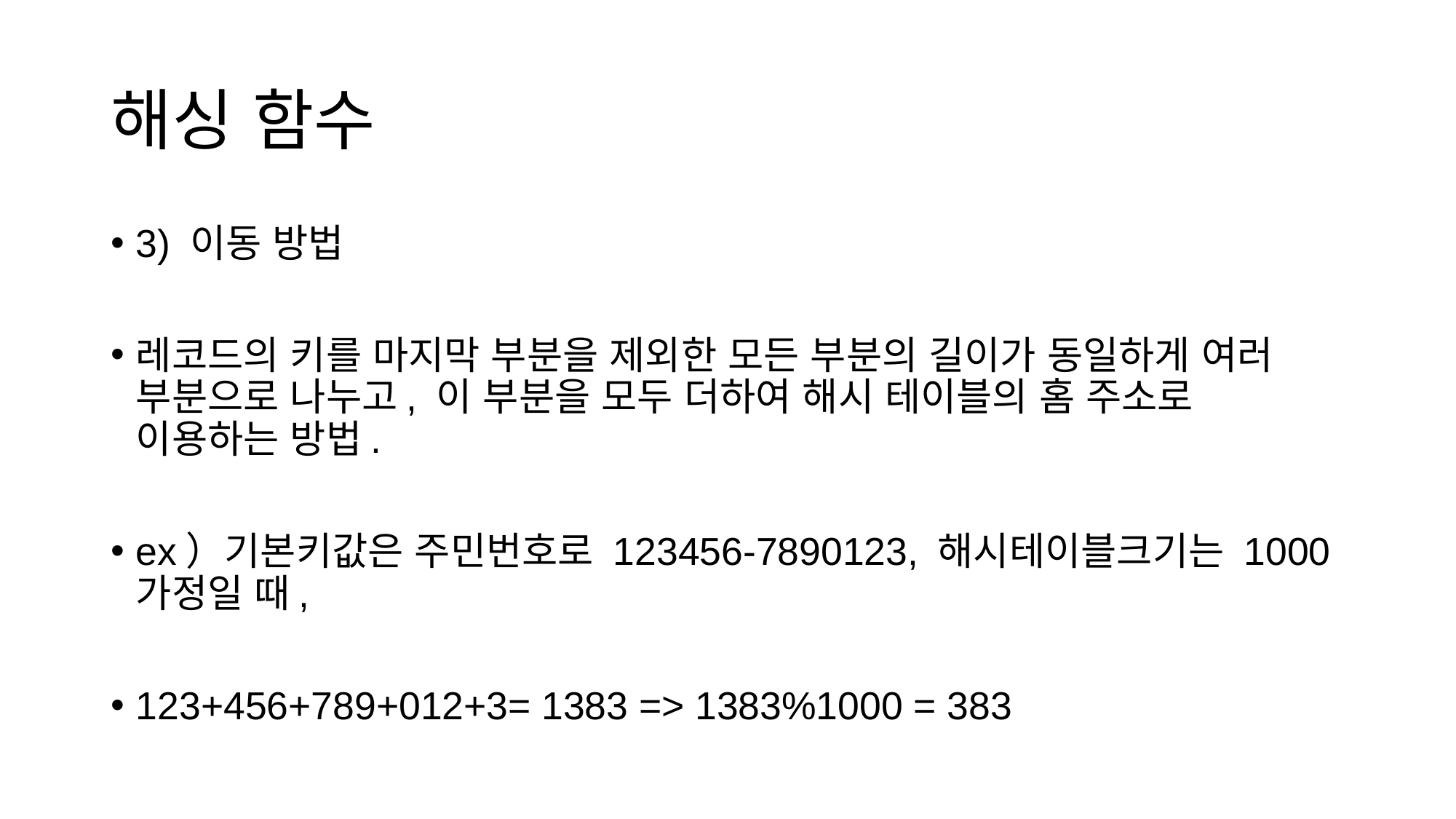

# 해싱 함수
3) 이동 방법

레코드의 키를 마지막 부분을 제외한 모든 부분의 길이가 동일하게 여러 부분으로 나누고, 이 부분을 모두 더하여 해시 테이블의 홈 주소로 이용하는 방법.

ex）기본키값은 주민번호로 123456-7890123, 해시테이블크기는 1000 가정일 때,

123+456+789+012+3= 1383 => 1383%1000 = 383